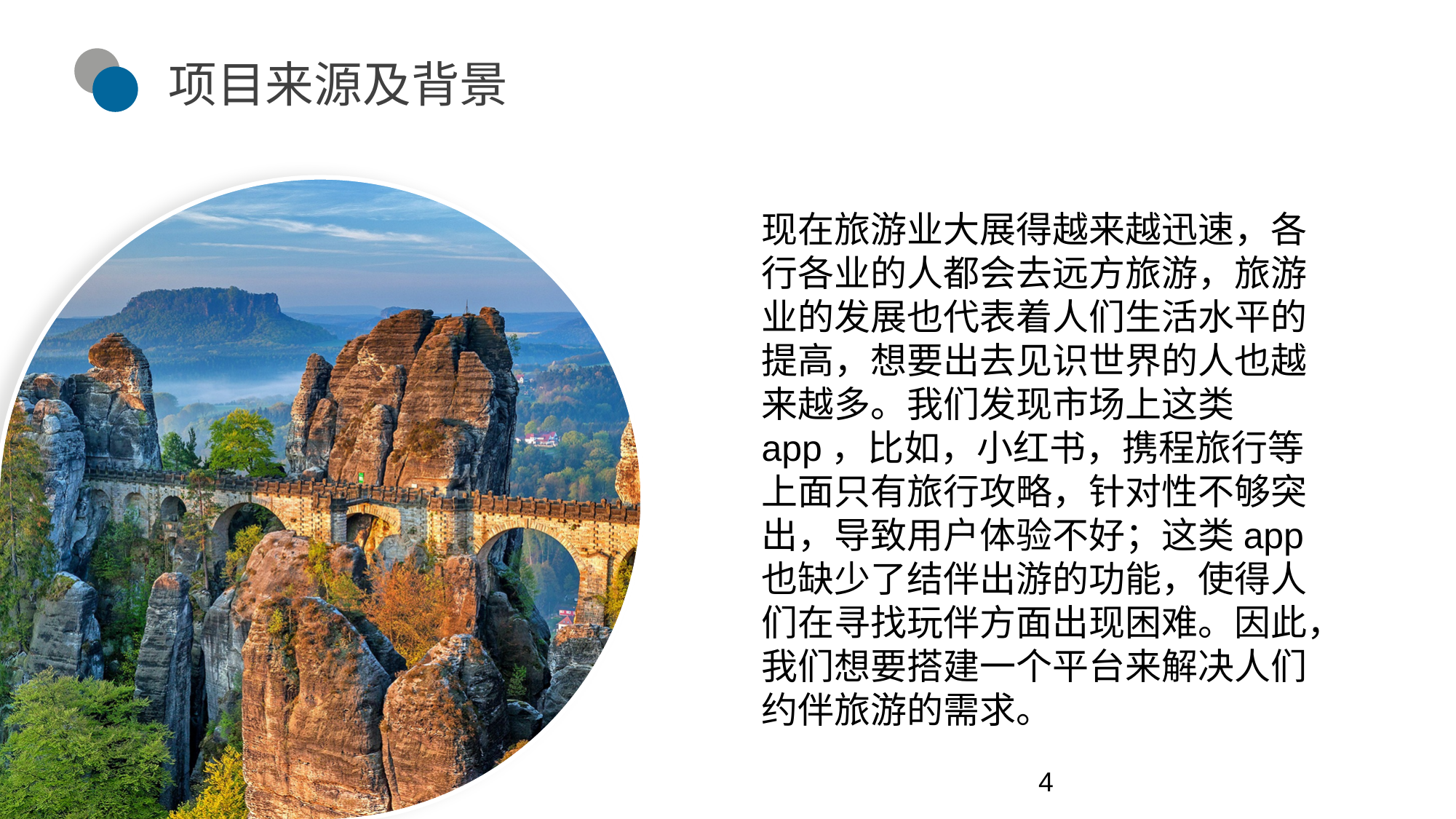

项目来源及背景

现在旅游业大展得越来越迅速，各行各业的人都会去远方旅游，旅游业的发展也代表着人们生活水平的提高，想要出去见识世界的人也越来越多。我们发现市场上这类app，比如，小红书，携程旅行等上面只有旅行攻略，针对性不够突出，导致用户体验不好；这类app也缺少了结伴出游的功能，使得人们在寻找玩伴方面出现困难。因此，我们想要搭建一个平台来解决人们约伴旅游的需求。
4